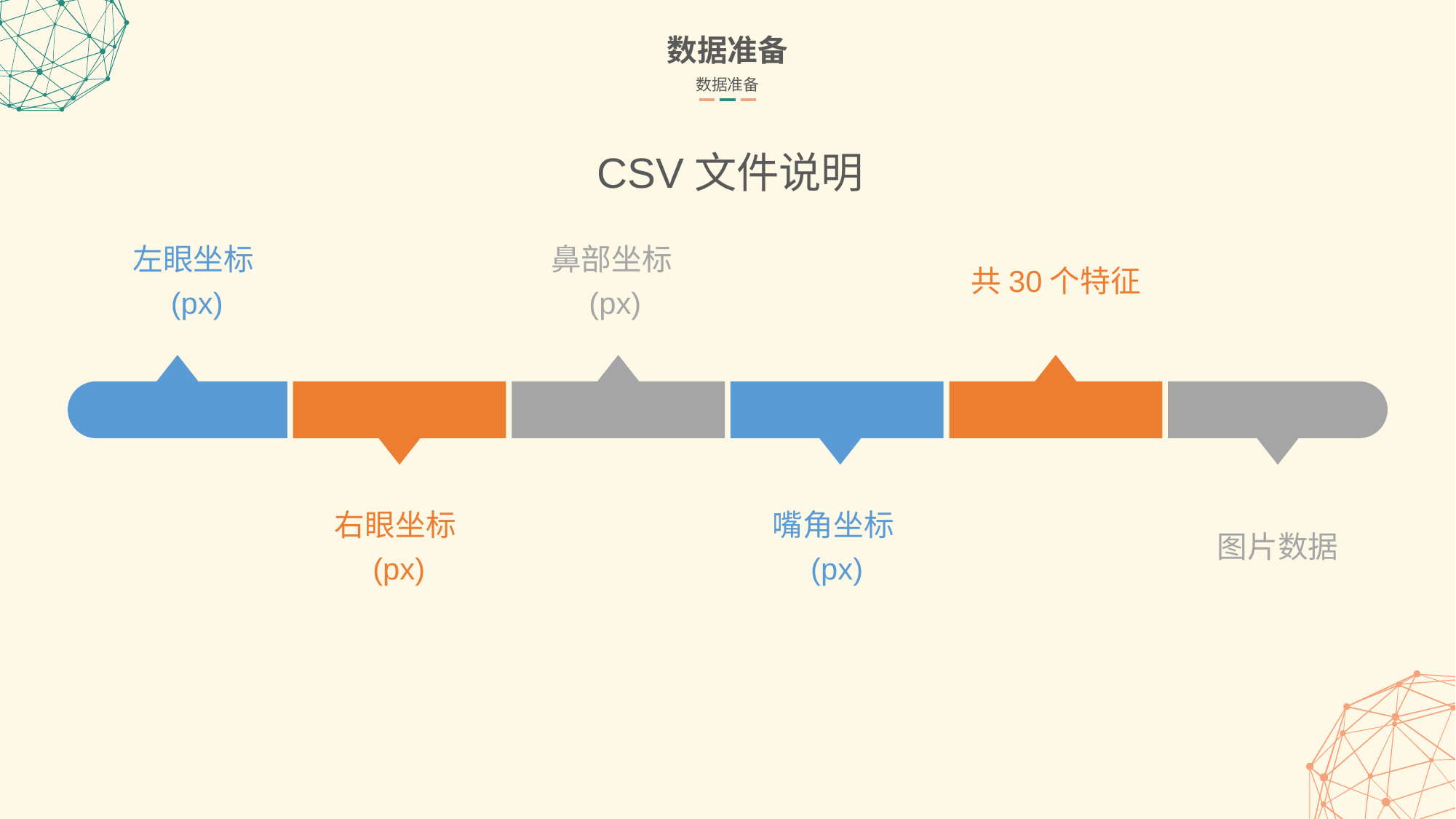

数据准备
数据准备
CSV文件说明
左眼坐标(px)
鼻部坐标(px)
共30个特征

右眼坐标(px)
嘴角坐标(px)
图片数据